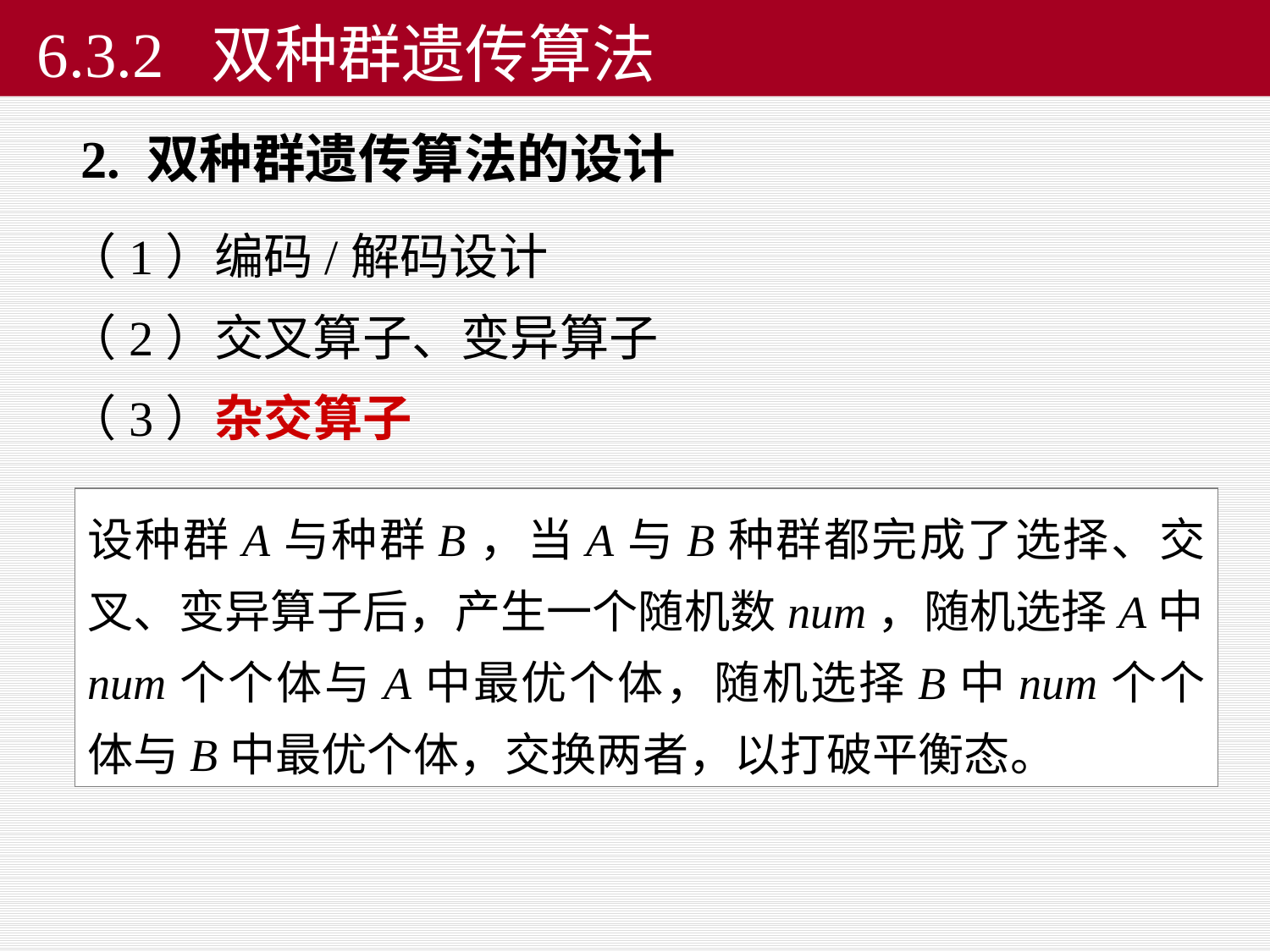

# 6.3.2  双种群遗传算法
 2. 双种群遗传算法的设计
（1）编码/解码设计
（2）交叉算子、变异算子
（3）杂交算子
设种群A与种群B，当A与B种群都完成了选择、交叉、变异算子后，产生一个随机数num，随机选择A中num个个体与A中最优个体，随机选择B中num个个体与B中最优个体，交换两者，以打破平衡态。
97